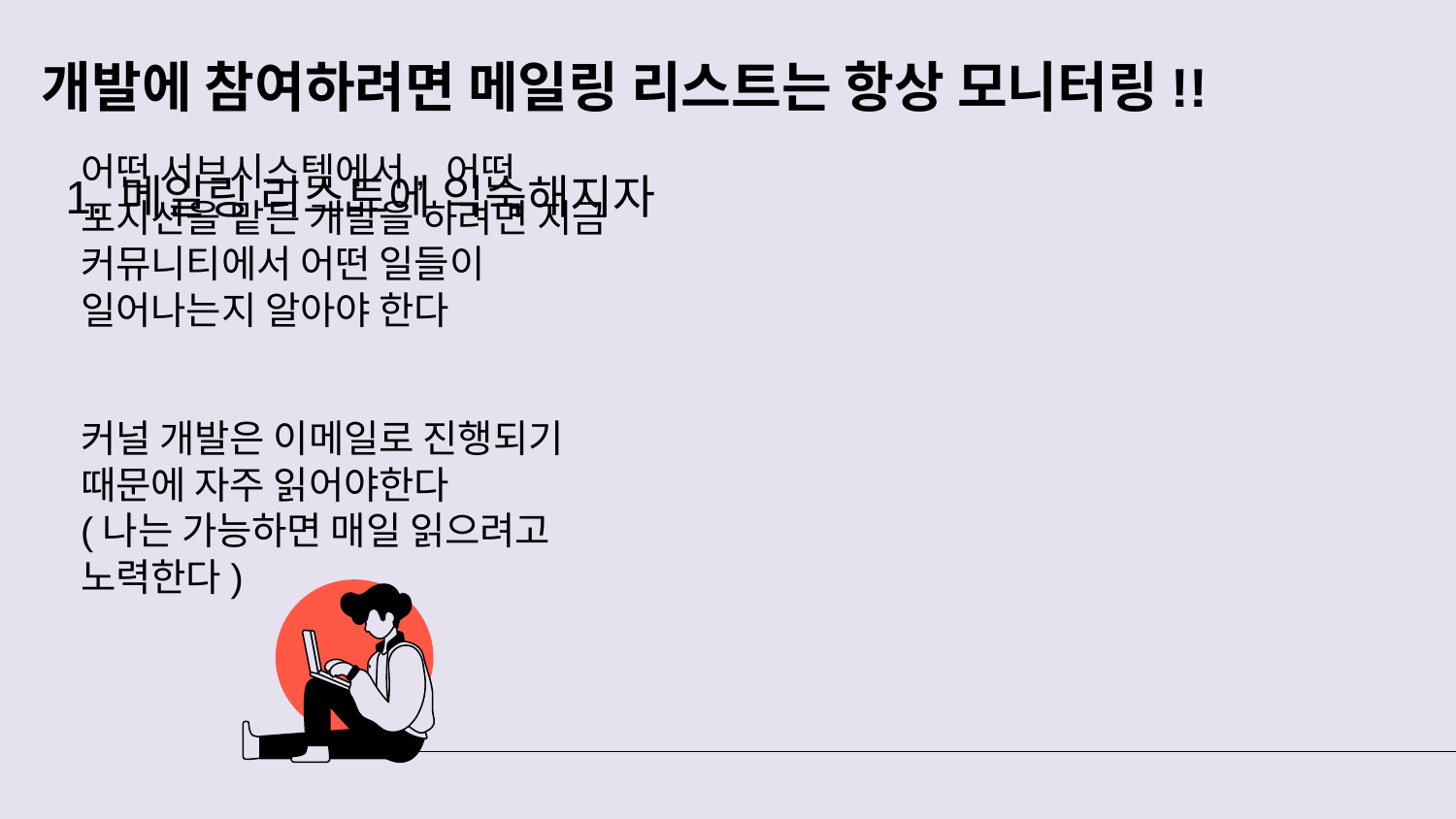

# 개발에 참여하려면 메일링 리스트는 항상 모니터링!!
메일링 리스트에 익숙해지자

어떤 서브시스템에서, 어떤 포지션을 맡든 개발을 하려면 지금 커뮤니티에서 어떤 일들이 일어나는지 알아야 한다

커널 개발은 이메일로 진행되기 때문에 자주 읽어야한다
(나는 가능하면 매일 읽으려고 노력한다)